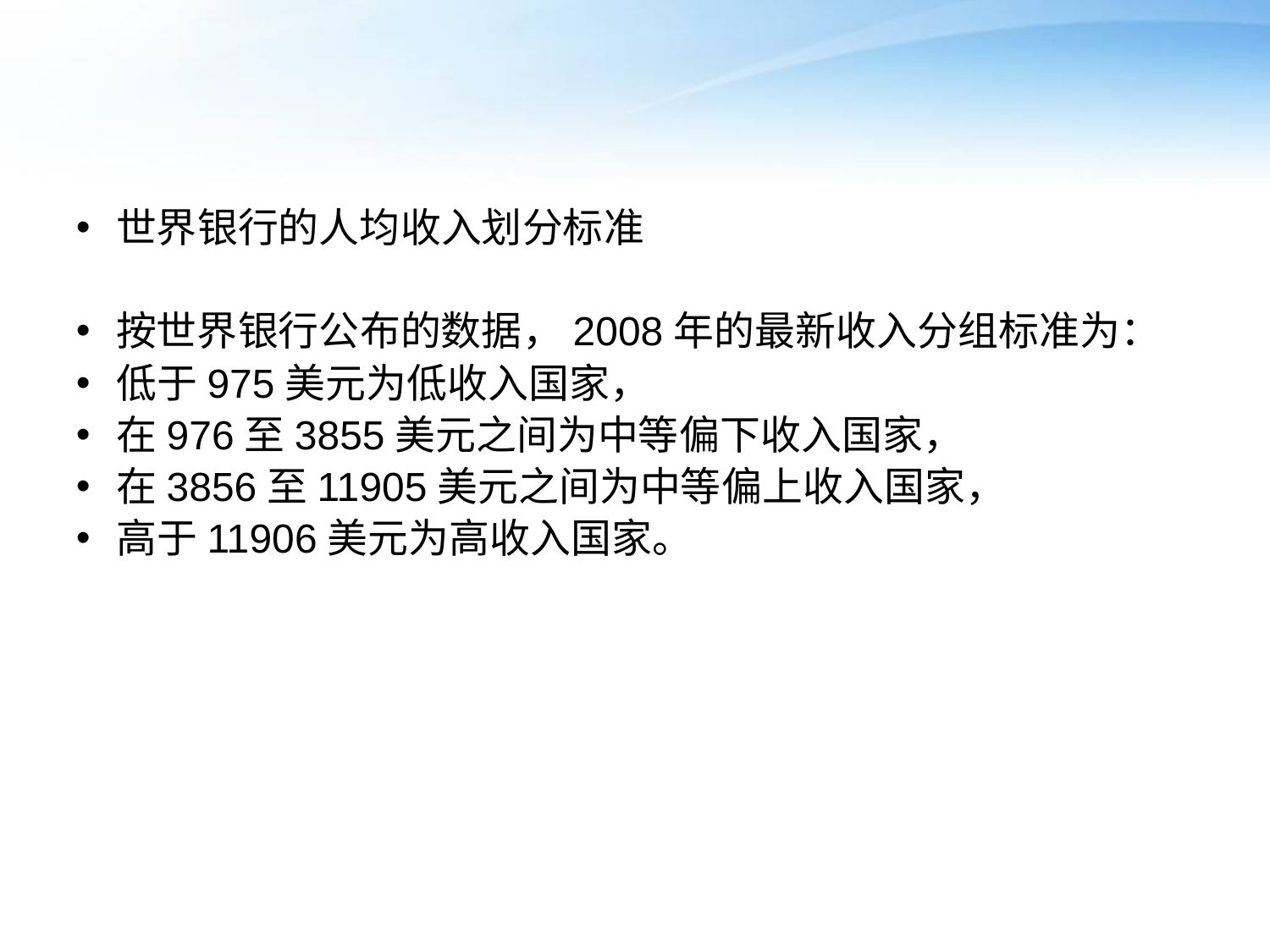

#
世界银行的人均收入划分标准

按世界银行公布的数据，2008年的最新收入分组标准为：
低于975美元为低收入国家，
在976至3855美元之间为中等偏下收入国家，
在3856至11905美元之间为中等偏上收入国家，
高于11906美元为高收入国家。